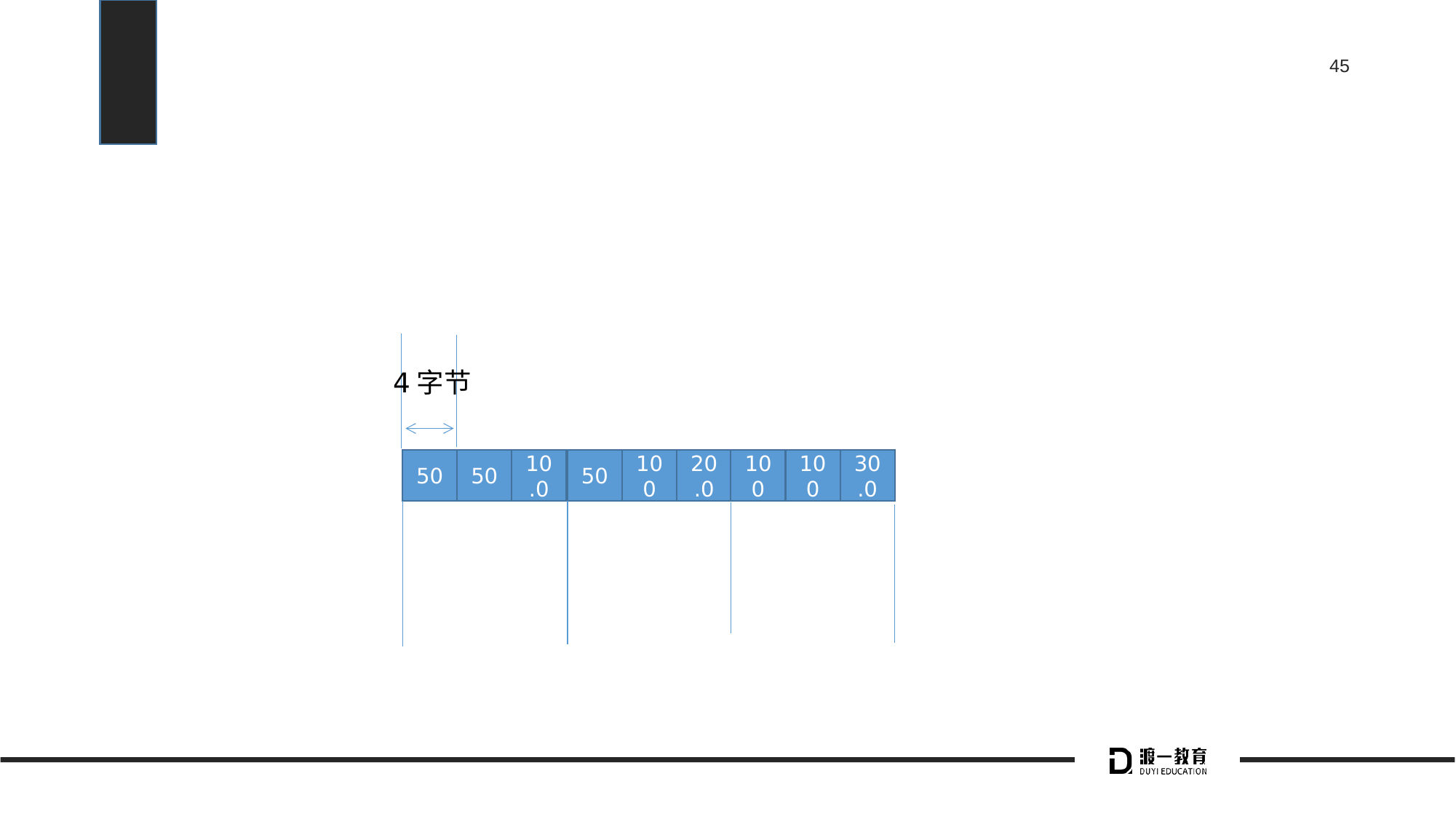

#

4字节
50
50
10.0
50
100
20.0
100
100
30.0